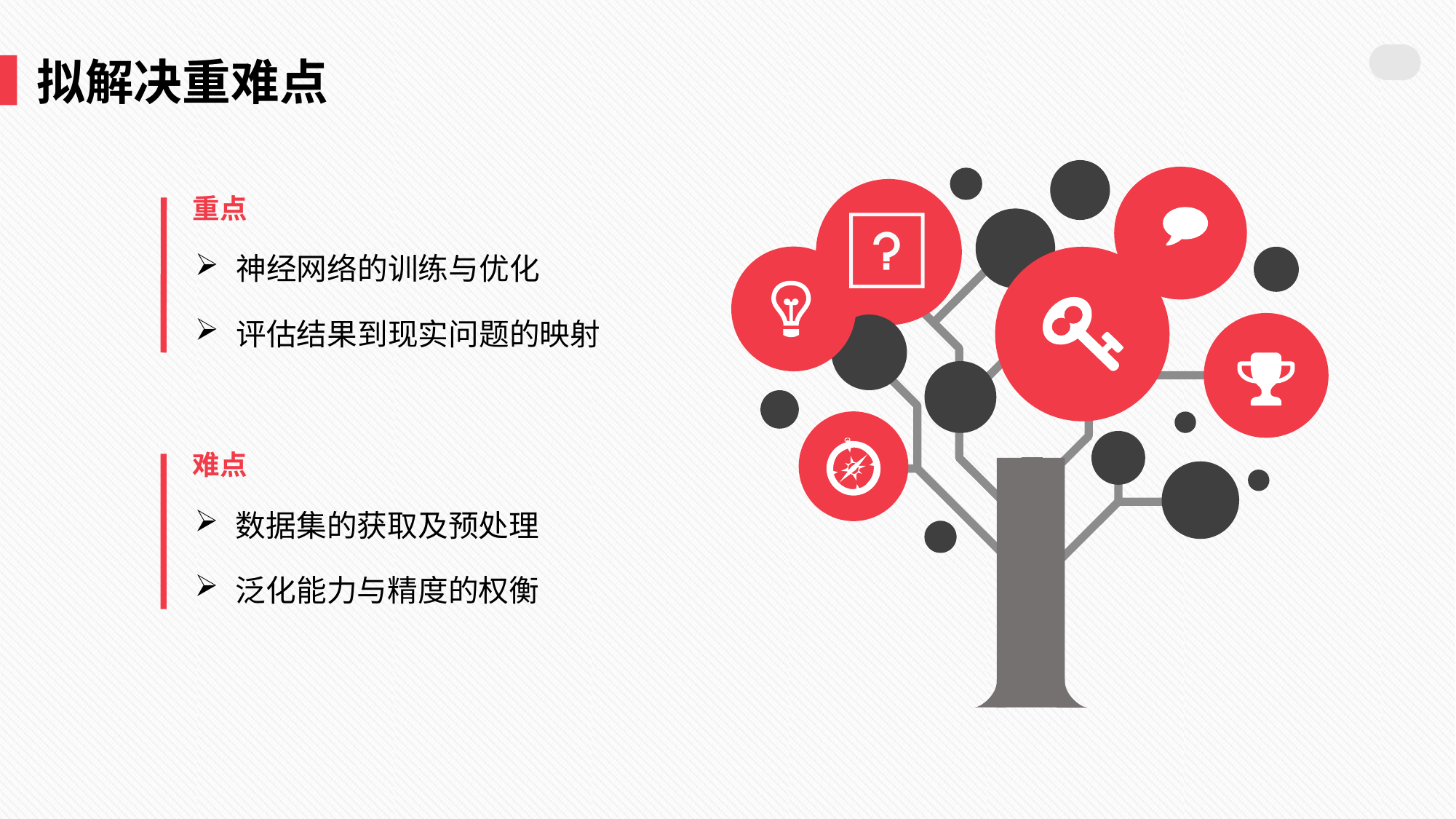

13
拟解决重难点

重点

神经网络的训练与优化
评估结果到现实问题的映射

难点

数据集的获取及预处理
泛化能力与精度的权衡